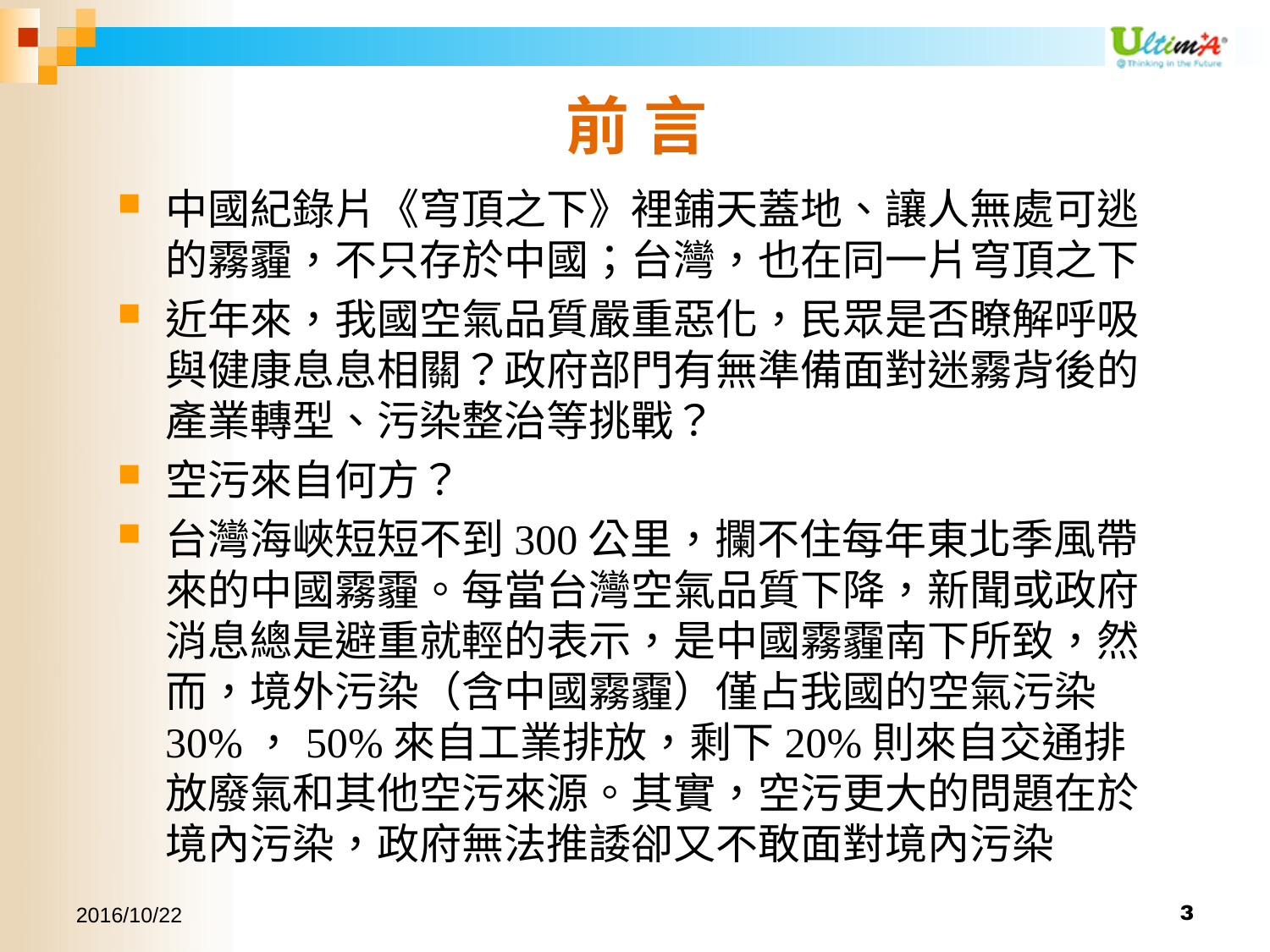

前 言
中國紀錄片《穹頂之下》裡鋪天蓋地、讓人無處可逃的霧霾，不只存於中國；台灣，也在同一片穹頂之下
近年來，我國空氣品質嚴重惡化，民眾是否瞭解呼吸與健康息息相關？政府部門有無準備面對迷霧背後的產業轉型、污染整治等挑戰？
空污來自何方？
台灣海峽短短不到300公里，攔不住每年東北季風帶來的中國霧霾。每當台灣空氣品質下降，新聞或政府消息總是避重就輕的表示，是中國霧霾南下所致，然而，境外污染（含中國霧霾）僅占我國的空氣污染30%，50%來自工業排放，剩下20%則來自交通排放廢氣和其他空污來源。其實，空污更大的問題在於境內污染，政府無法推諉卻又不敢面對境內污染
2016/10/22
3